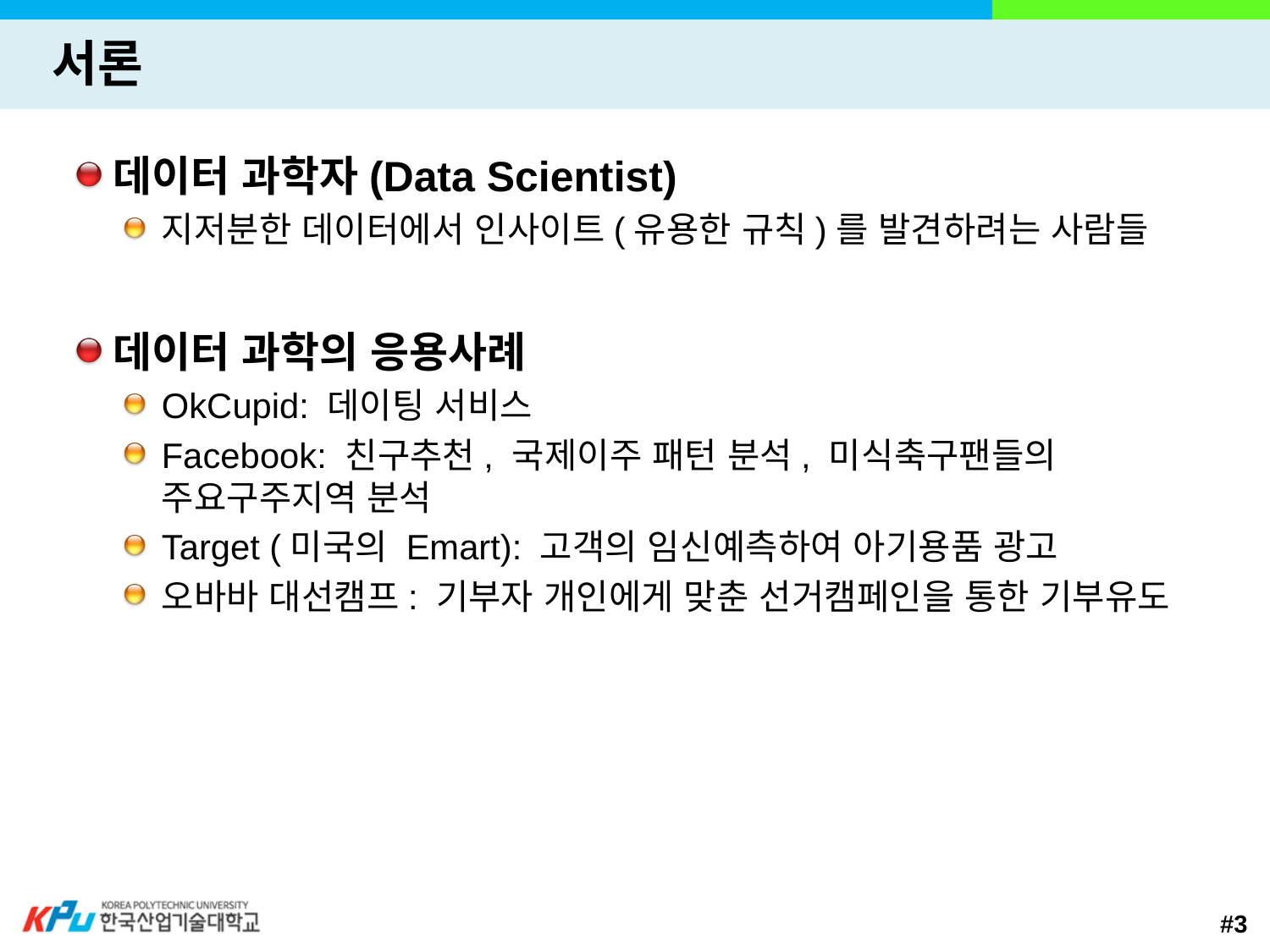

# 서론
데이터 과학자(Data Scientist)
지저분한 데이터에서 인사이트(유용한 규칙)를 발견하려는 사람들

데이터 과학의 응용사례
OkCupid: 데이팅 서비스
Facebook: 친구추천, 국제이주 패턴 분석, 미식축구팬들의 주요구주지역 분석
Target (미국의 Emart): 고객의 임신예측하여 아기용품 광고
오바바 대선캠프: 기부자 개인에게 맞춘 선거캠페인을 통한 기부유도